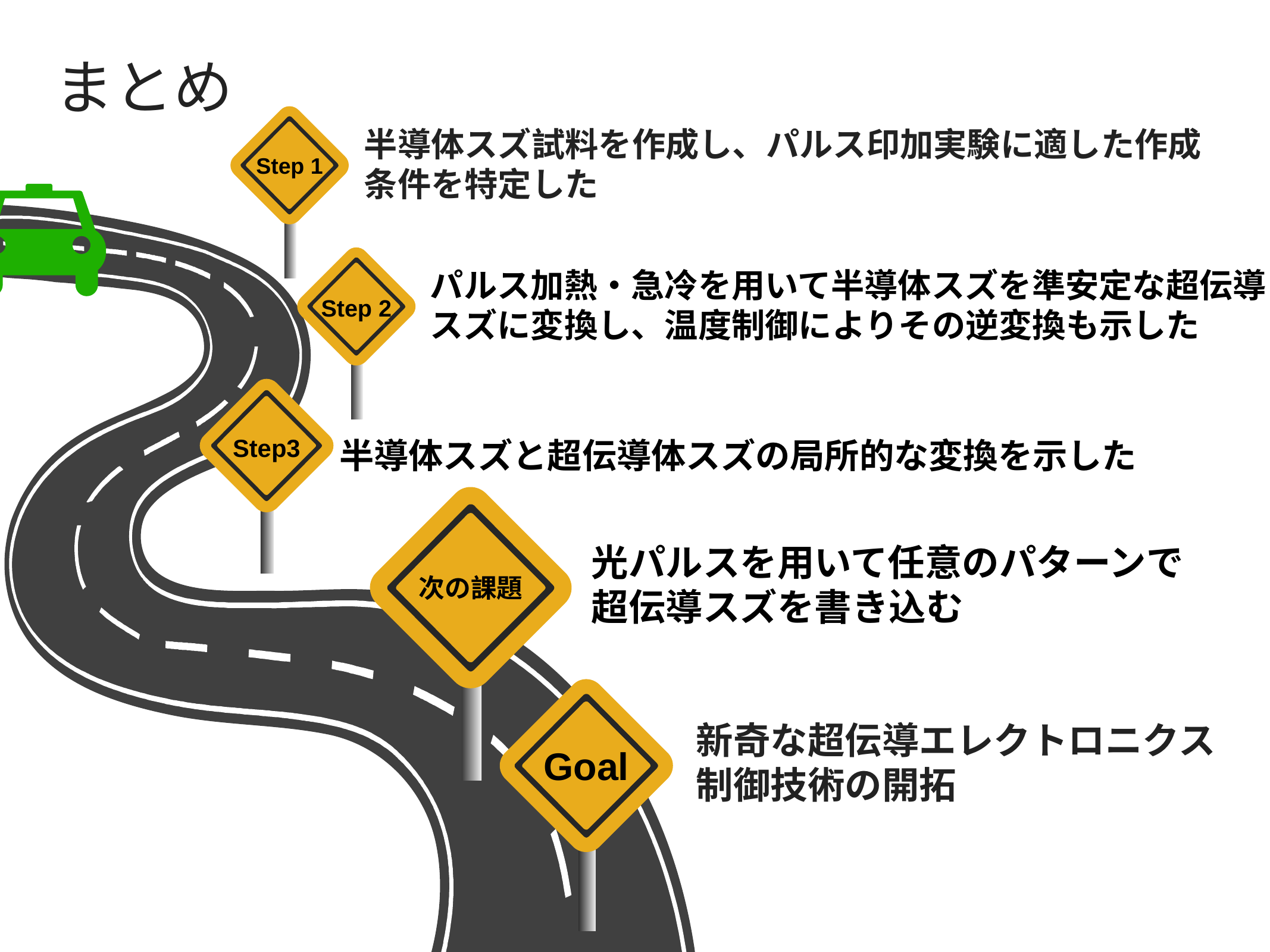

まとめ

Step 1
半導体スズ試料を作成し、パルス印加実験に適した作成条件を特定した

Step 2
パルス加熱・急冷を用いて半導体スズを準安定な超伝導スズに変換し、温度制御によりその逆変換も示した

Step3
半導体スズと超伝導体スズの局所的な変換を示した

次の課題
光パルスを用いて任意のパターンで
超伝導スズを書き込む

Goal
新奇な超伝導エレクトロニクス
制御技術の開拓